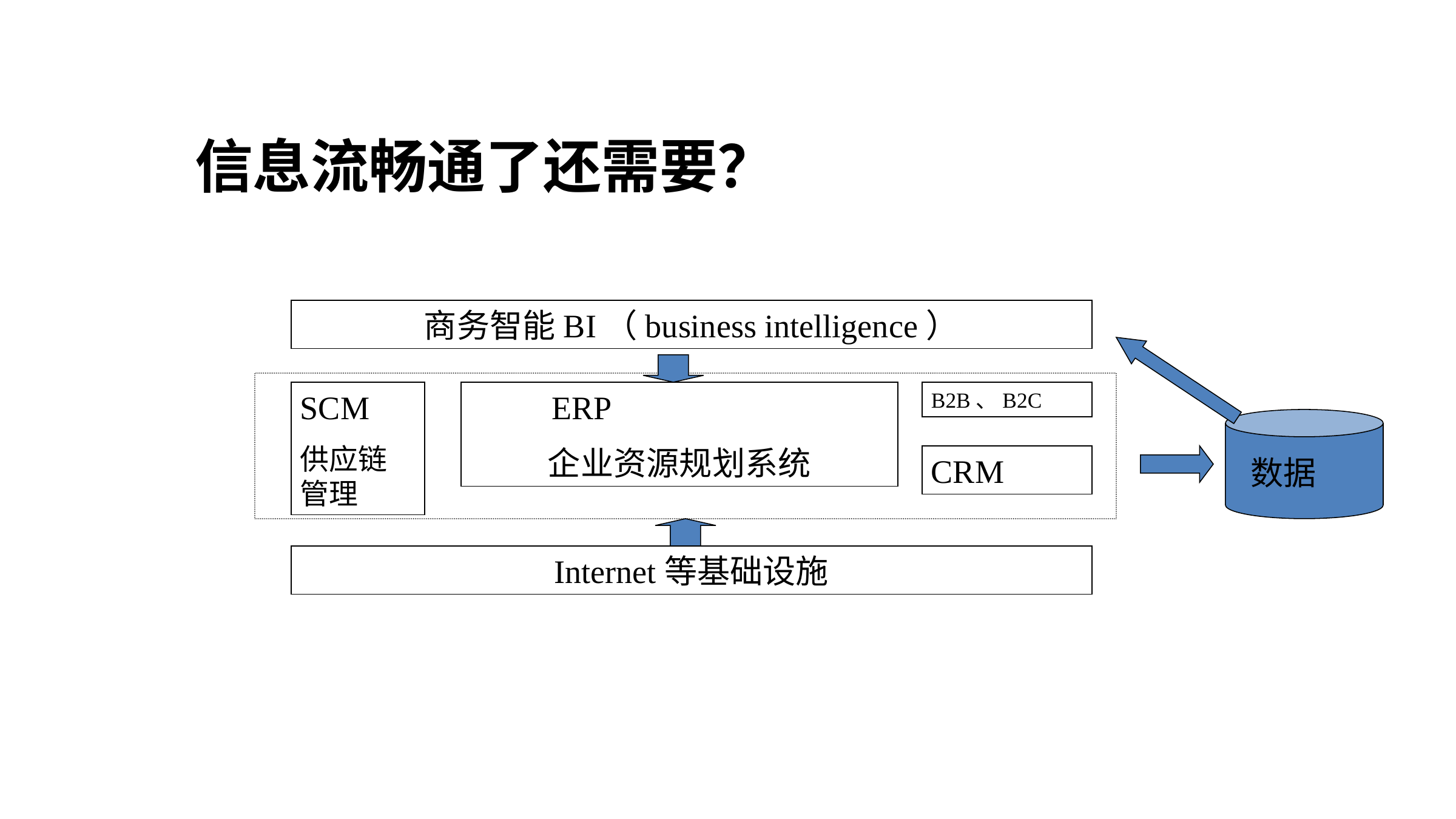

# 信息流畅通了还需要？
商务智能BI（business intelligence）
SCM
供应链管理
          ERP
企业资源规划系统
B2B、B2C
CRM
Internet等基础设施

数据